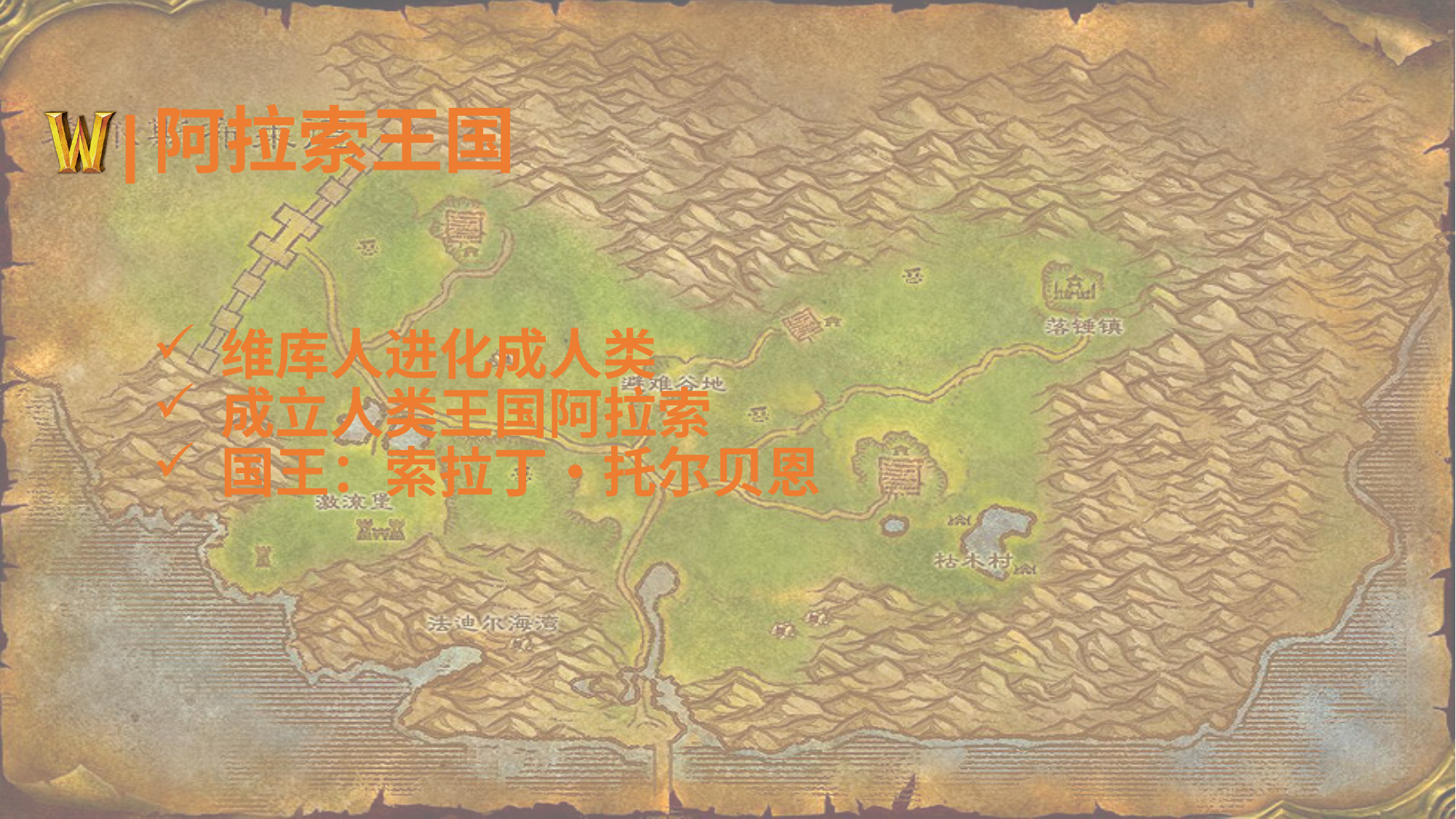

# 阿拉索王国
维库人进化成人类
成立人类王国阿拉索
国王：索拉丁・托尔贝恩